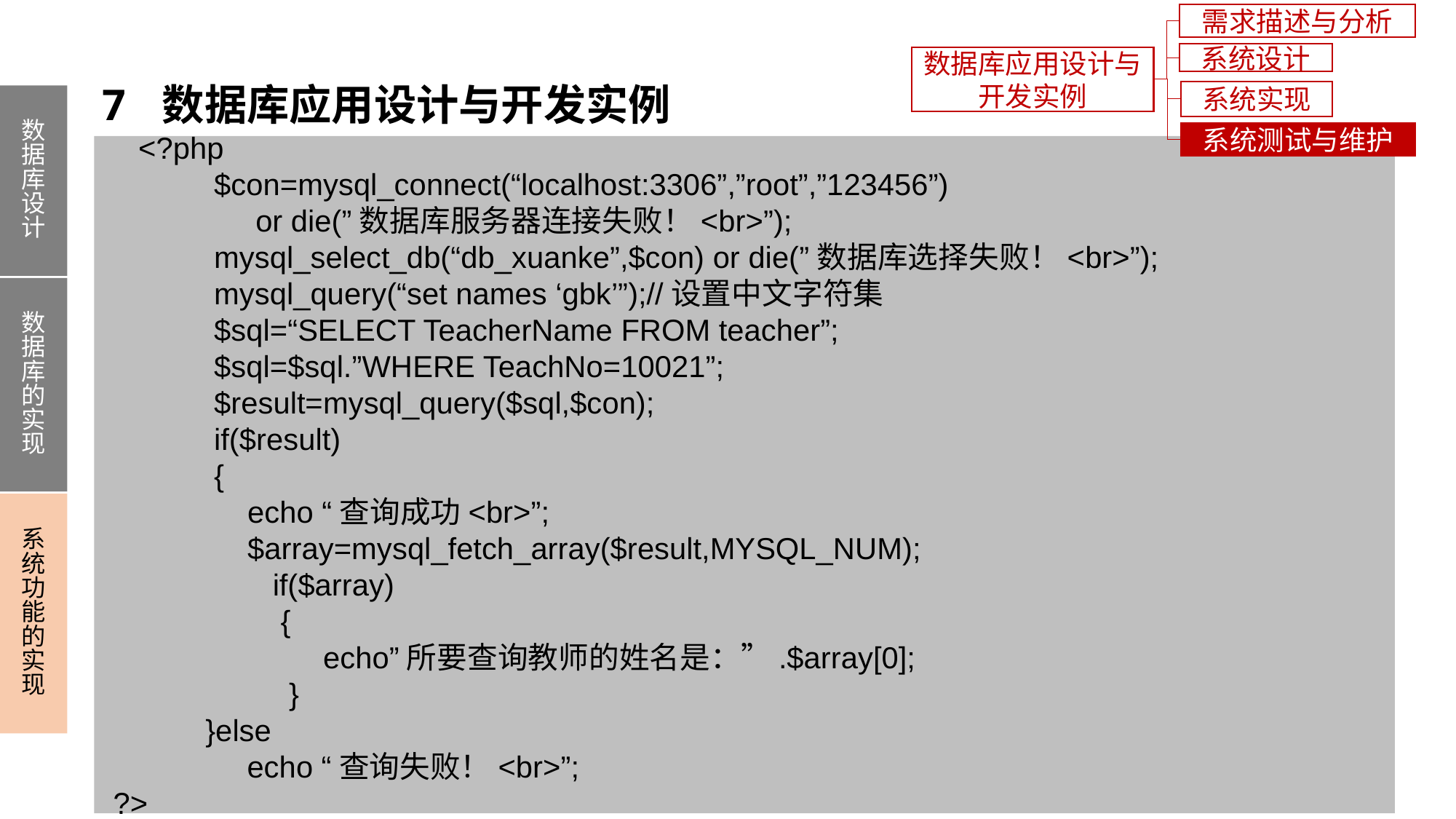

需求描述与分析
系统设计
数据库应用设计与开发实例
7 数据库应用设计与开发实例
系统实现
数据库设计
数据库的实现
系统功能的实现
系统测试与维护
    <?php
	$con=mysql_connect(“localhost:3306”,”root”,”123456”)
                  or die(”数据库服务器连接失败！<br>”);
	mysql_select_db(“db_xuanke”,$con) or die(”数据库选择失败！<br>”);
	mysql_query(“set names ‘gbk’”);//设置中文字符集
	$sql=“SELECT TeacherName FROM teacher”;
	$sql=$sql.”WHERE TeachNo=10021”;
	$result=mysql_query($sql,$con);
	if($result)
	{
	    echo “查询成功<br>”;
	    $array=mysql_fetch_array($result,MYSQL_NUM);
	       if($array)
                     {
		echo”所要查询教师的姓名是：”.$array[0];
                      }
            }else
                 echo “查询失败！<br>”;
 ?>